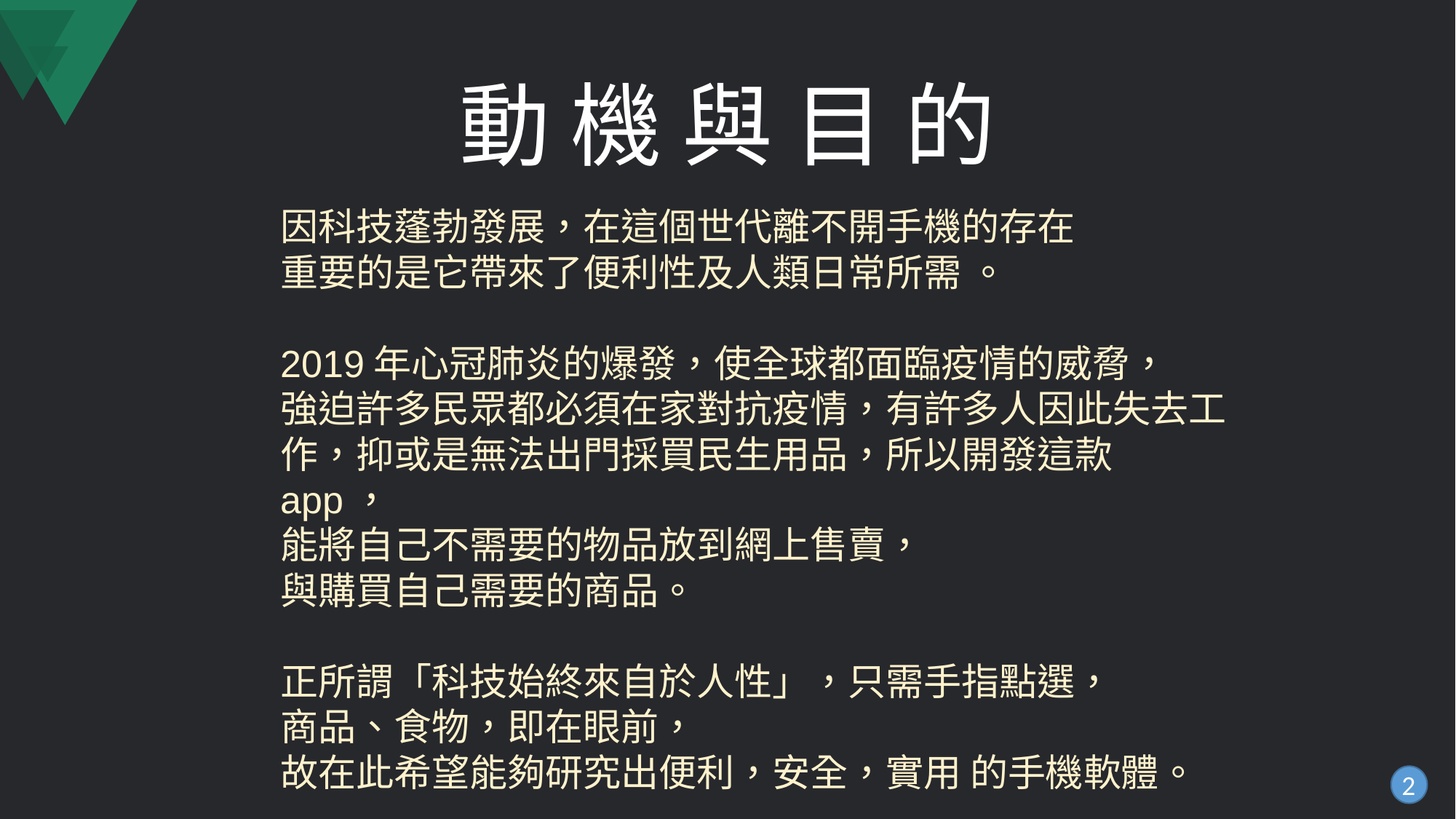

# 動 機 與 目 的
因科技蓬勃發展，在這個世代離不開手機的存在
重要的是它帶來了便利性及人類日常所需 。

2019年心冠肺炎的爆發，使全球都面臨疫情的威脅，
強迫許多民眾都必須在家對抗疫情，有許多人因此失去工作，抑或是無法出門採買民生用品，所以開發這款app，
能將自己不需要的物品放到網上售賣，
與購買自己需要的商品。

正所謂「科技始終來自於人性」，只需手指點選，
商品、食物，即在眼前，
故在此希望能夠研究出便利，安全，實用 的手機軟體。
2